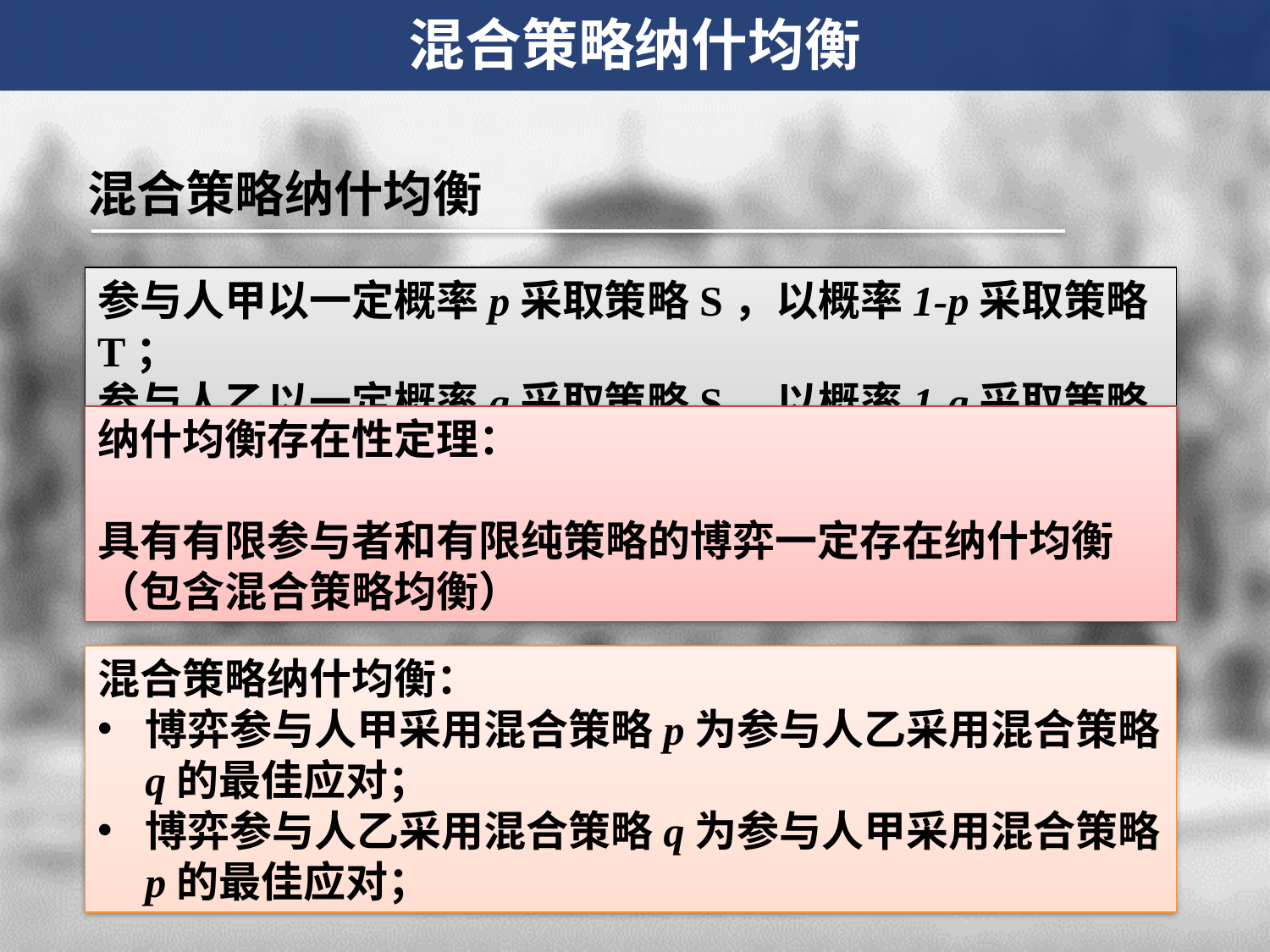

混合策略纳什均衡

混合策略纳什均衡
参与人甲以一定概率p采取策略S，以概率1-p采取策略T；
参与人乙以一定概率q采取策略S，以概率1-q采取策略T；
纳什均衡存在性定理：

具有有限参与者和有限纯策略的博弈一定存在纳什均衡（包含混合策略均衡）
混合策略纳什均衡：
博弈参与人甲采用混合策略p为参与人乙采用混合策略q的最佳应对；
博弈参与人乙采用混合策略q为参与人甲采用混合策略p的最佳应对；